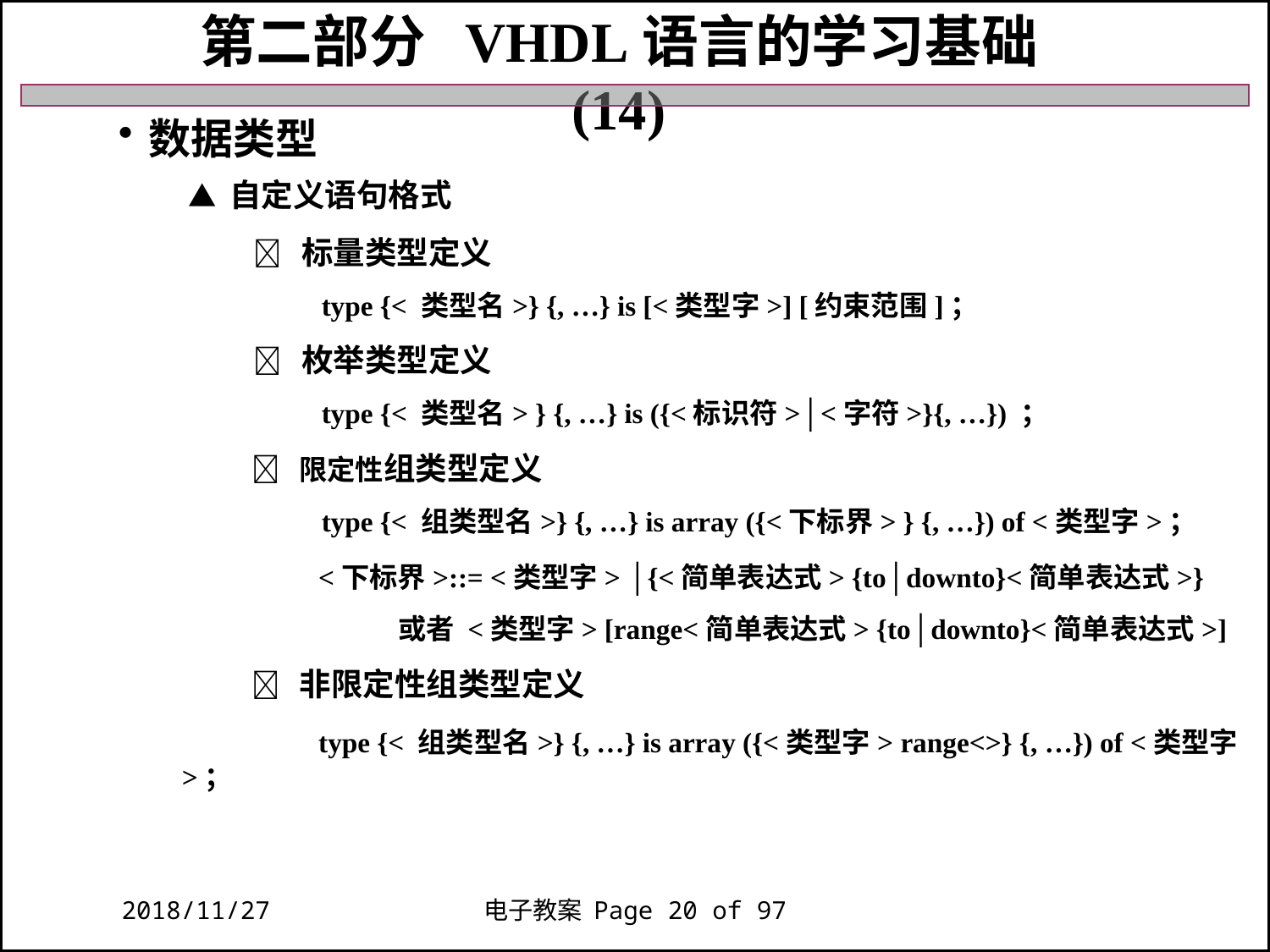

第二部分  VHDL语言的学习基础 (14)

数据类型
 ▲ 自定义语句格式
          •  标量类型定义
                    type {< 类型名>} {, …} is [<类型字>] [约束范围]；
          •  枚举类型定义
                    type {< 类型名> } {, …} is ({<标识符>│<字符>}{, …}) ；
           •  限定性组类型定义
                    type {< 组类型名>} {, …} is array ({<下标界> } {, …}) of <类型字>；
                 <下标界>::= <类型字> │{<简单表达式> {to│downto}<简单表达式>}
                                 或者 <类型字> [range<简单表达式> {to│downto}<简单表达式>]
           •  非限定性组类型定义
                 type {< 组类型名>} {, …} is array ({<类型字> range<>} {, …}) of <类型字>；

2018/11/27
电子教案 Page 20 of 97